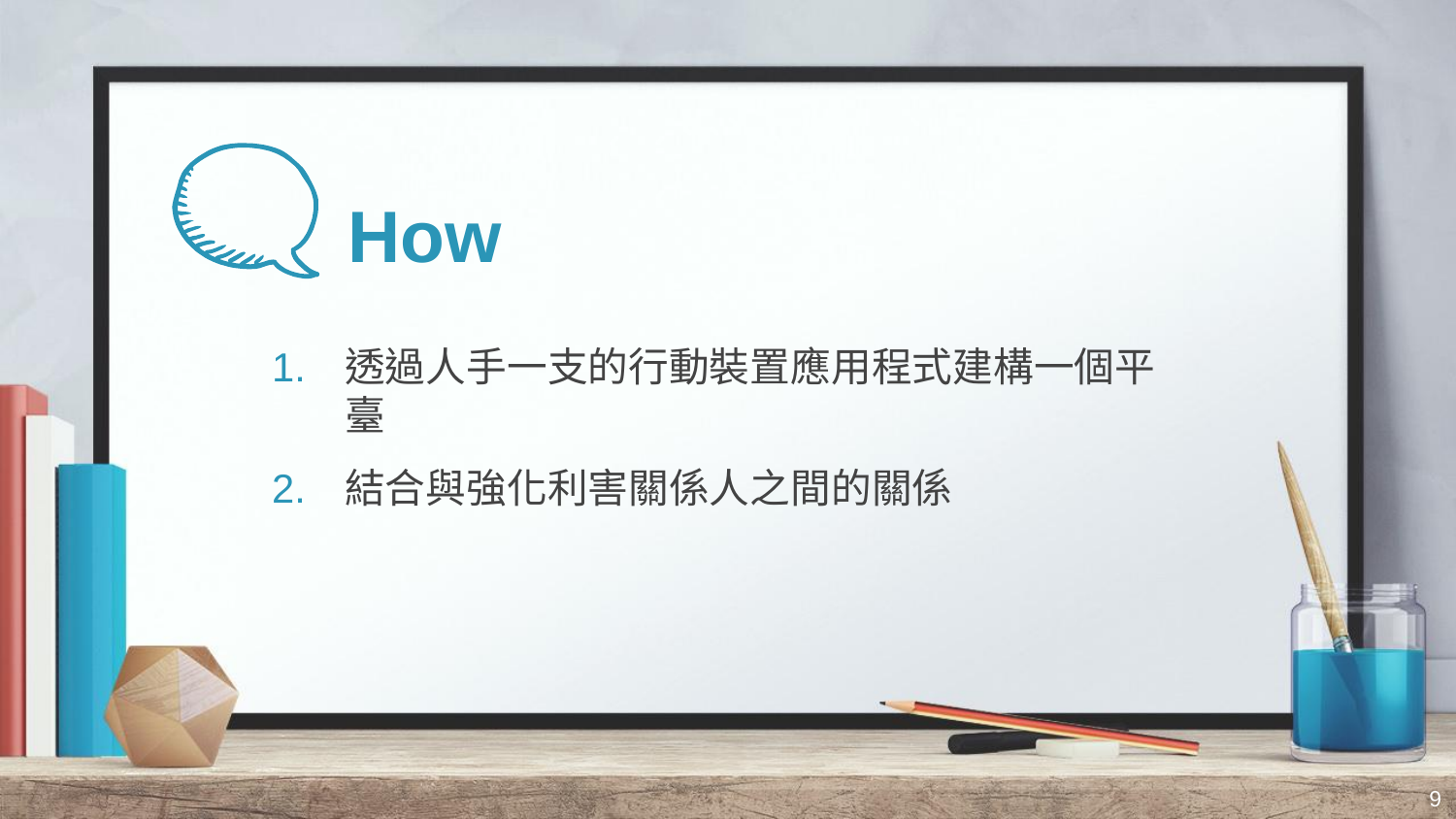

# How
透過人手一支的行動裝置應用程式建構一個平臺
結合與強化利害關係人之間的關係
9